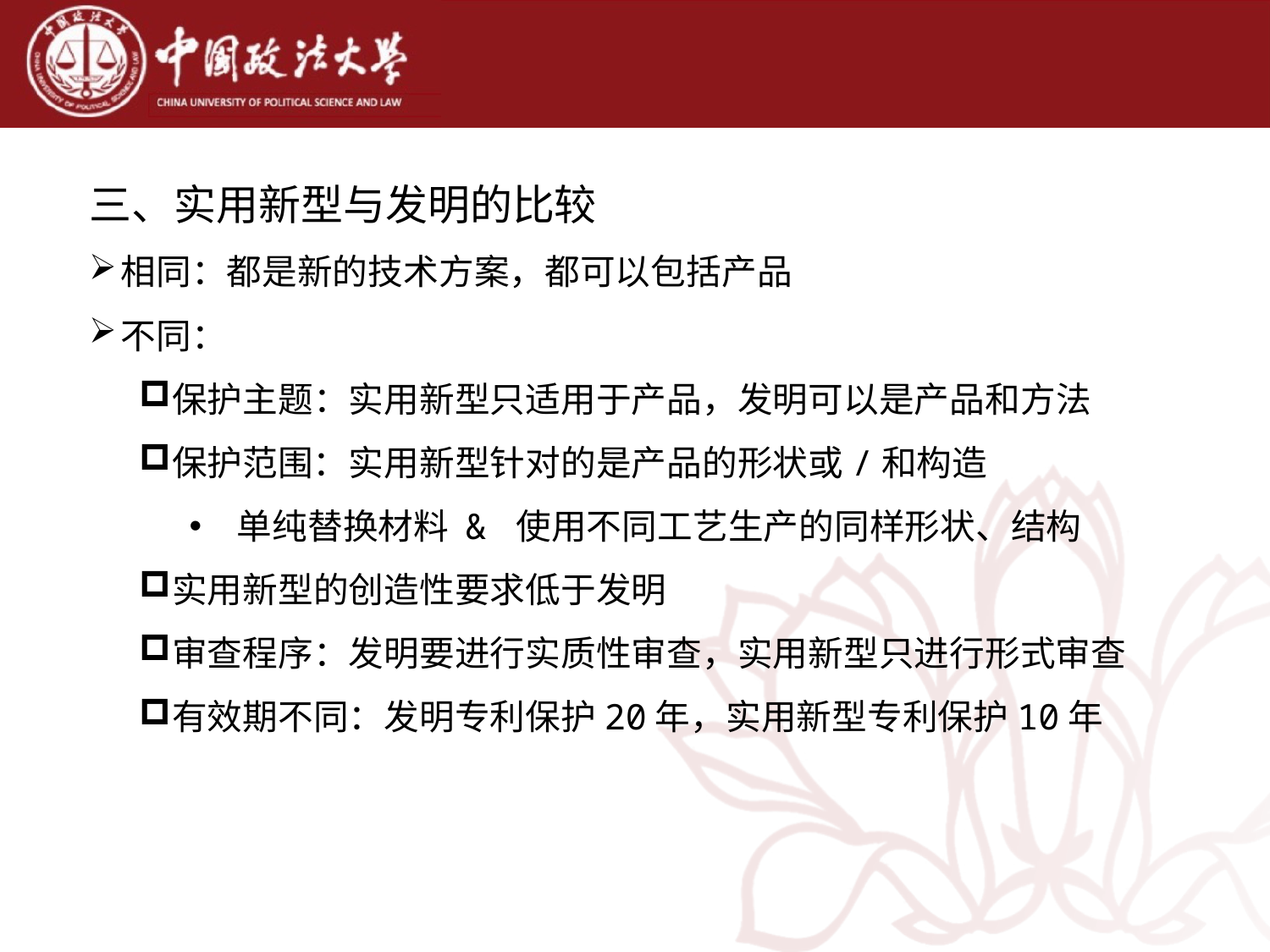

三、实用新型与发明的比较
相同：都是新的技术方案，都可以包括产品
不同：
保护主题：实用新型只适用于产品，发明可以是产品和方法
保护范围：实用新型针对的是产品的形状或/和构造
单纯替换材料 & 使用不同工艺生产的同样形状、结构
实用新型的创造性要求低于发明
审查程序：发明要进行实质性审查，实用新型只进行形式审查
有效期不同：发明专利保护20年，实用新型专利保护10年